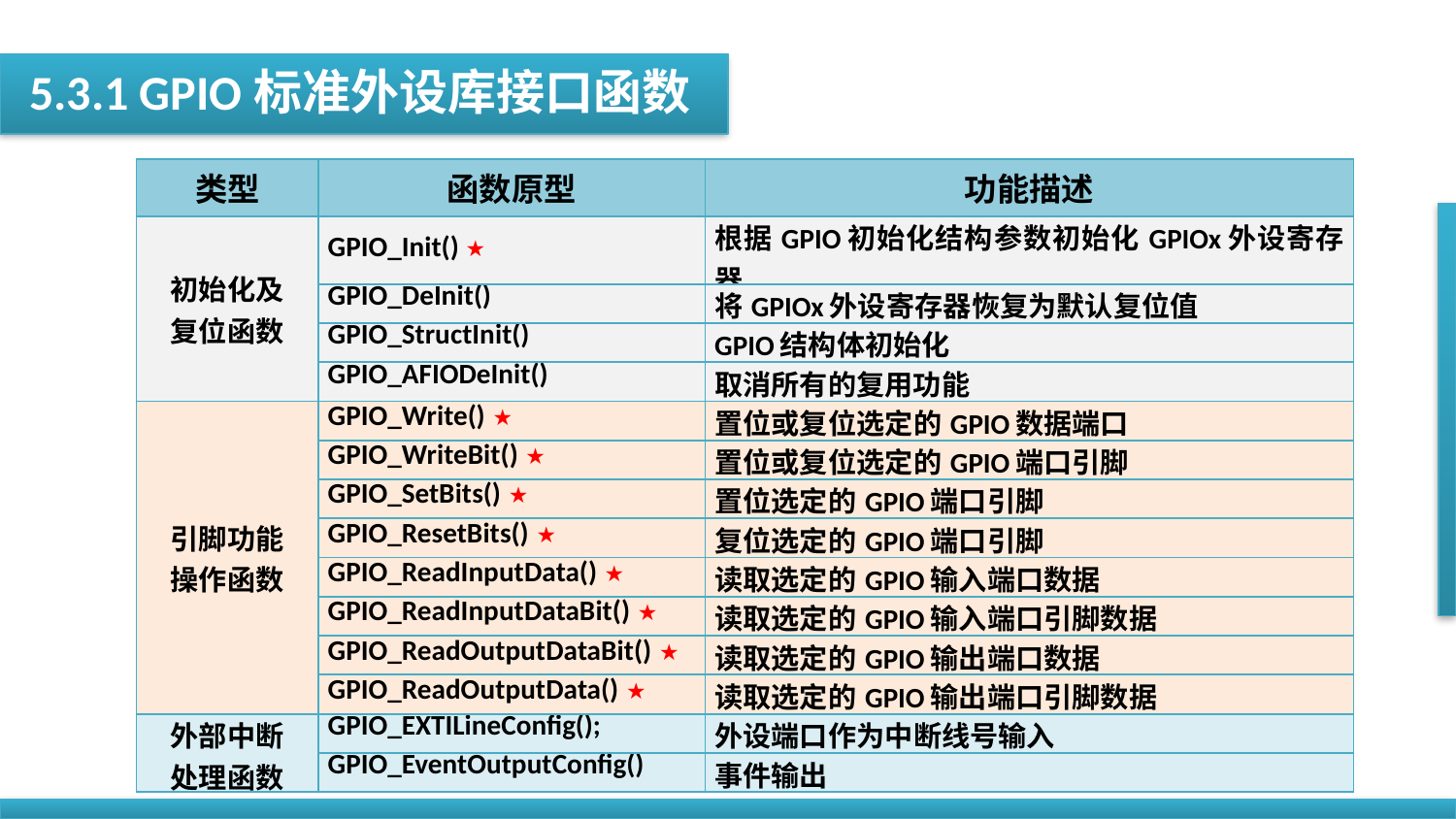

5.3.1 GPIO标准外设库接口函数
| 类型 | 函数原型 | 功能描述 |
| --- | --- | --- |
| 初始化及 复位函数 | GPIO\_Init() ★ | 根据GPIO初始化结构参数初始化GPIOx外设寄存器 |
|  | GPIO\_DeInit() | 将GPIOx外设寄存器恢复为默认复位值 |
|  | GPIO\_StructInit() | GPIO结构体初始化 |
|  | GPIO\_AFIODeInit() | 取消所有的复用功能 |
| 引脚功能 操作函数 | GPIO\_Write() ★ | 置位或复位选定的GPIO数据端口 |
|  | GPIO\_WriteBit() ★ | 置位或复位选定的GPIO端口引脚 |
|  | GPIO\_SetBits() ★ | 置位选定的GPIO端口引脚 |
|  | GPIO\_ResetBits() ★ | 复位选定的GPIO端口引脚 |
|  | GPIO\_ReadInputData() ★ | 读取选定的GPIO输入端口数据 |
|  | GPIO\_ReadInputDataBit() ★ | 读取选定的GPIO输入端口引脚数据 |
|  | GPIO\_ReadOutputDataBit() ★ | 读取选定的GPIO输出端口数据 |
|  | GPIO\_ReadOutputData() ★ | 读取选定的GPIO输出端口引脚数据 |
| 外部中断 处理函数 | GPIO\_EXTILineConfig(); | 外设端口作为中断线号输入 |
|  | GPIO\_EventOutputConfig() | 事件输出 |